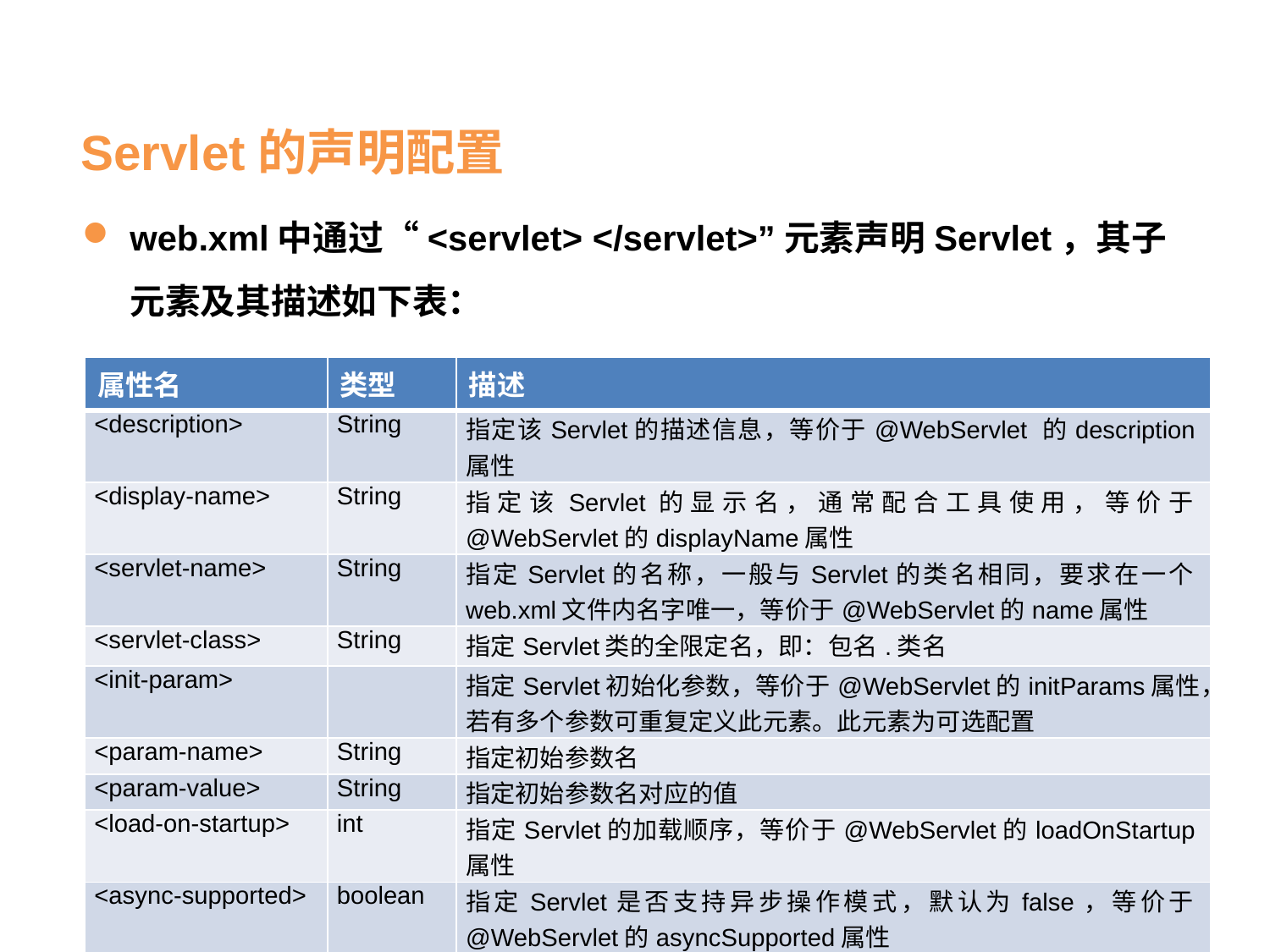

# Servlet的声明配置
web.xml中通过“<servlet> </servlet>”元素声明Servlet，其子元素及其描述如下表：

| 属性名 | 类型 | 描述 |
| --- | --- | --- |
| <description> | String | 指定该Servlet的描述信息，等价于@WebServlet 的description属性 |
| <display-name> | String | 指定该Servlet的显示名，通常配合工具使用，等价于@WebServlet的displayName属性 |
| <servlet-name> | String | 指定Servlet的名称，一般与Servlet的类名相同，要求在一个web.xml文件内名字唯一，等价于@WebServlet的name属性 |
| <servlet-class> | String | 指定Servlet类的全限定名，即：包名.类名 |
| <init-param> |  | 指定Servlet初始化参数，等价于@WebServlet的initParams属性，若有多个参数可重复定义此元素。此元素为可选配置 |
| <param-name> | String | 指定初始参数名 |
| <param-value> | String | 指定初始参数名对应的值 |
| <load-on-startup> | int | 指定Servlet的加载顺序，等价于@WebServlet的loadOnStartup属性 |
| <async-supported> | boolean | 指定Servlet是否支持异步操作模式，默认为false，等价于@WebServlet的asyncSupported属性 |